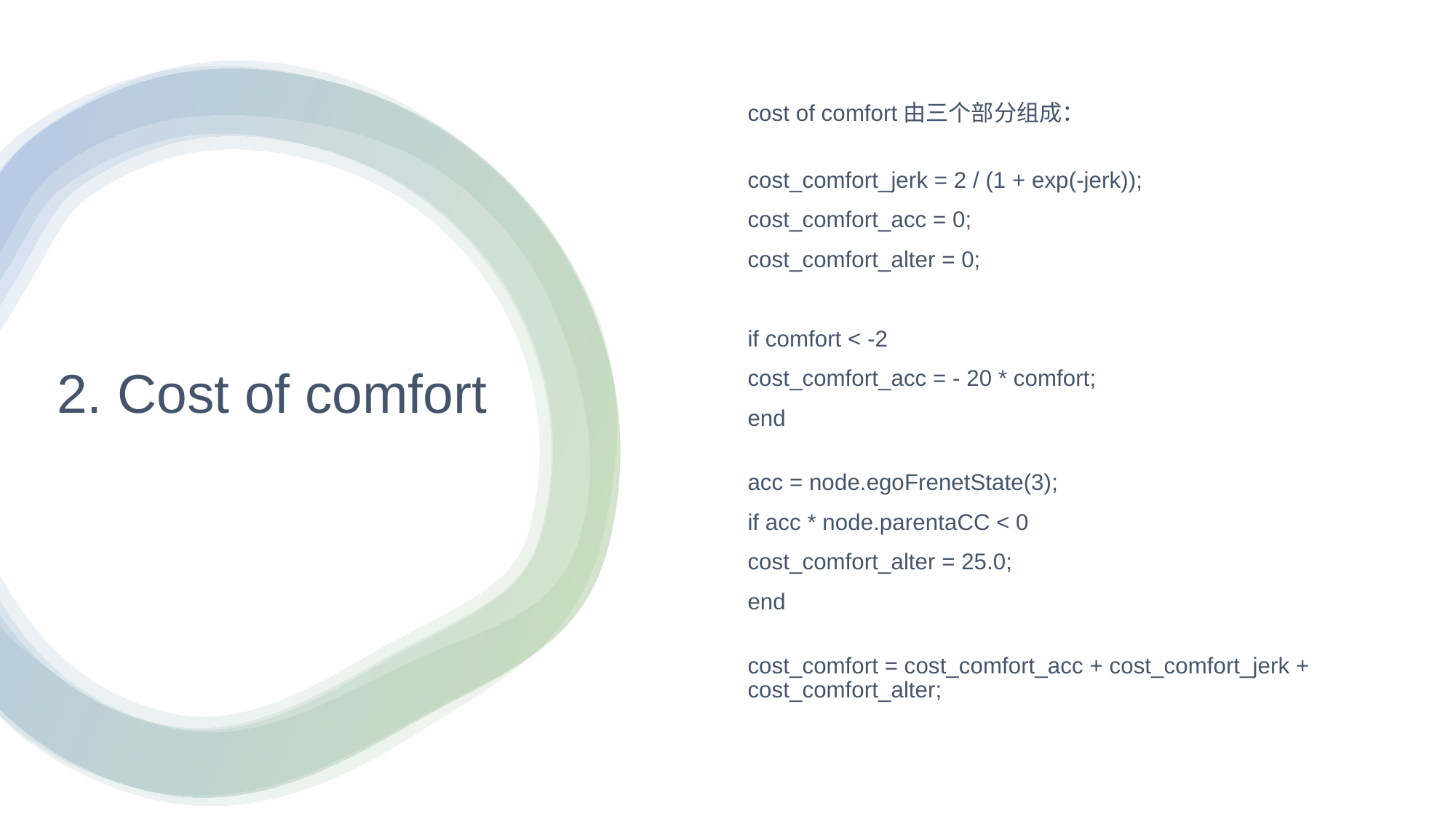

cost of comfort由三个部分组成：
cost_comfort_jerk = 2 / (1 + exp(-jerk));
cost_comfort_acc = 0;
cost_comfort_alter = 0;

if comfort < -2
cost_comfort_acc = - 20 * comfort;
end
acc = node.egoFrenetState(3);
if acc * node.parentaCC < 0
cost_comfort_alter = 25.0;
end
cost_comfort = cost_comfort_acc + cost_comfort_jerk + cost_comfort_alter;

# 2. Cost of comfort